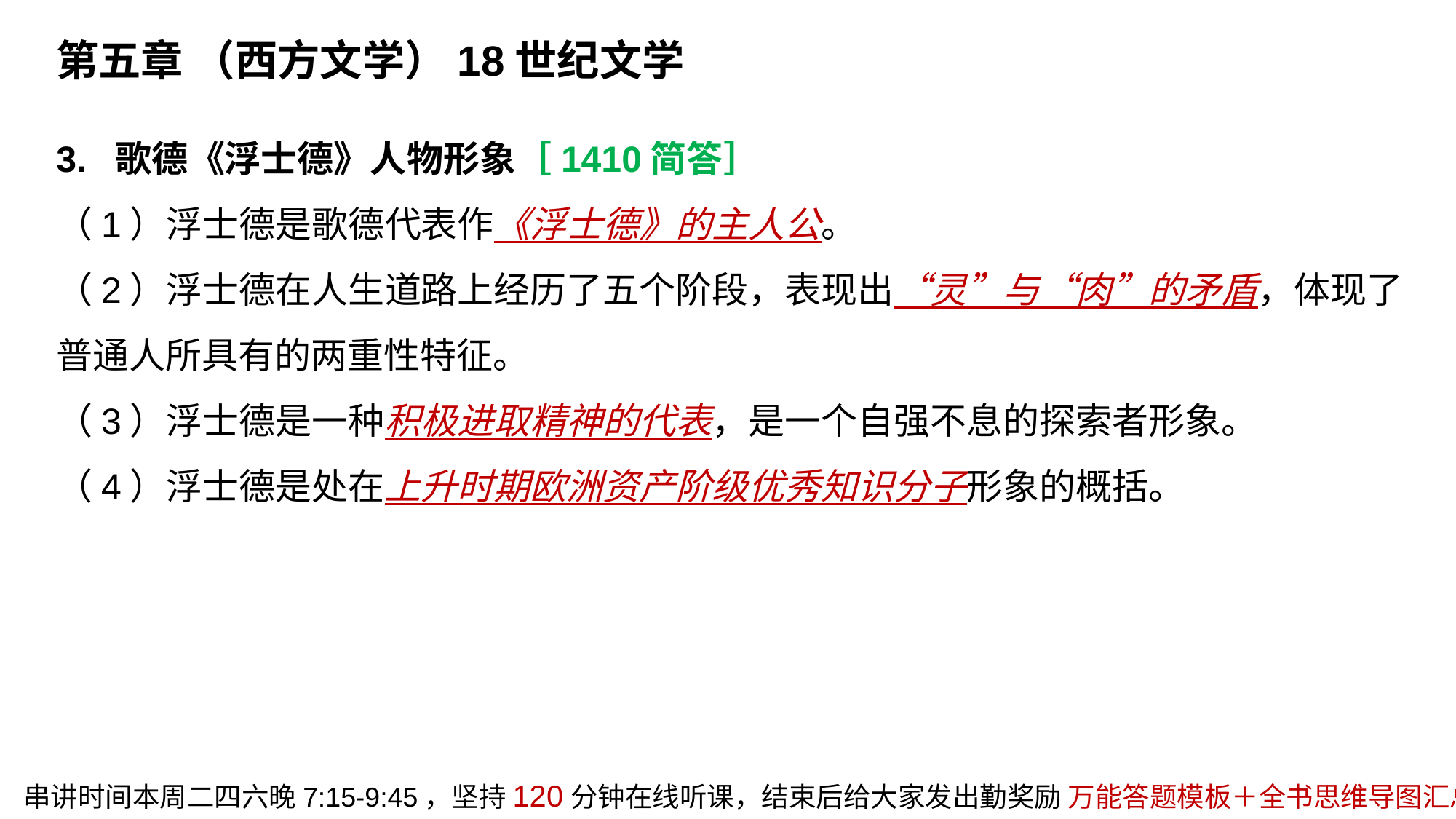

第五章 （西方文学）18世纪文学
3.  歌德《浮士德》人物形象［1410简答］
（1）浮士德是歌德代表作《浮士德》的主人公。
（2）浮士德在人生道路上经历了五个阶段，表现出“灵”与“肉”的矛盾，体现了普通人所具有的两重性特征。
（3）浮士德是一种积极进取精神的代表，是一个自强不息的探索者形象。
（4）浮士德是处在上升时期欧洲资产阶级优秀知识分子形象的概括。